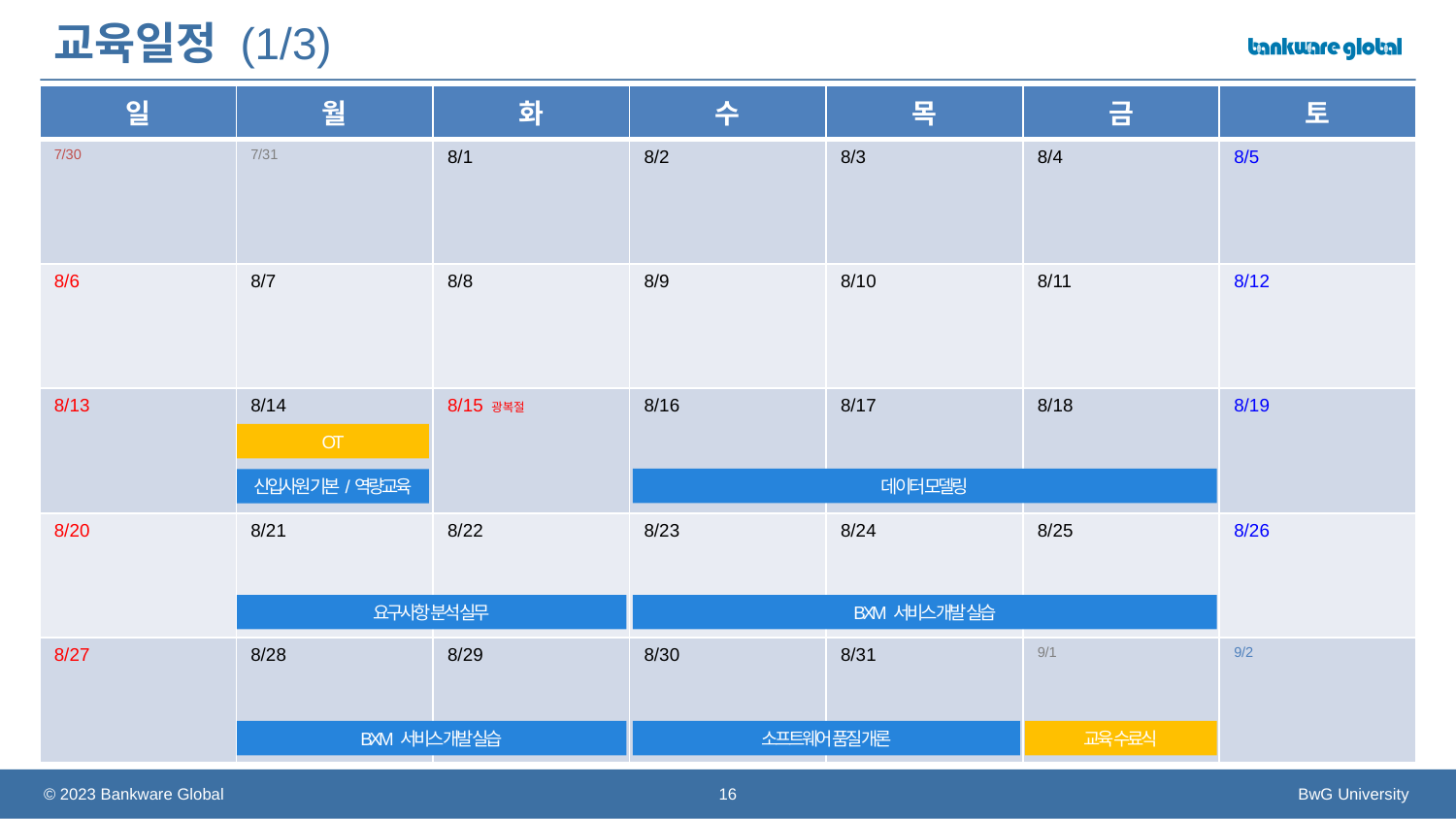

# 교육일정 (1/3)
| 일 | 월 | 화 | 수 | 목 | 금 | 토 |
| --- | --- | --- | --- | --- | --- | --- |
| 7/30 | 7/31 | 8/1 | 8/2 | 8/3 | 8/4 | 8/5 |
| 8/6 | 8/7 | 8/8 | 8/9 | 8/10 | 8/11 | 8/12 |
| 8/13 | 8/14 | 8/15 광복절 | 8/16 | 8/17 | 8/18 | 8/19 |
| 8/20 | 8/21 | 8/22 | 8/23 | 8/24 | 8/25 | 8/26 |
| 8/27 | 8/28 | 8/29 | 8/30 | 8/31 | 9/1 | 9/2 |
OT
데이터 모델링
신입사원 기본/역량교육
요구사항 분석 실무
BXM 서비스 개발 실습
BXM 서비스 개발 실습
소프트웨어 품질 개론
교육 수료식
16